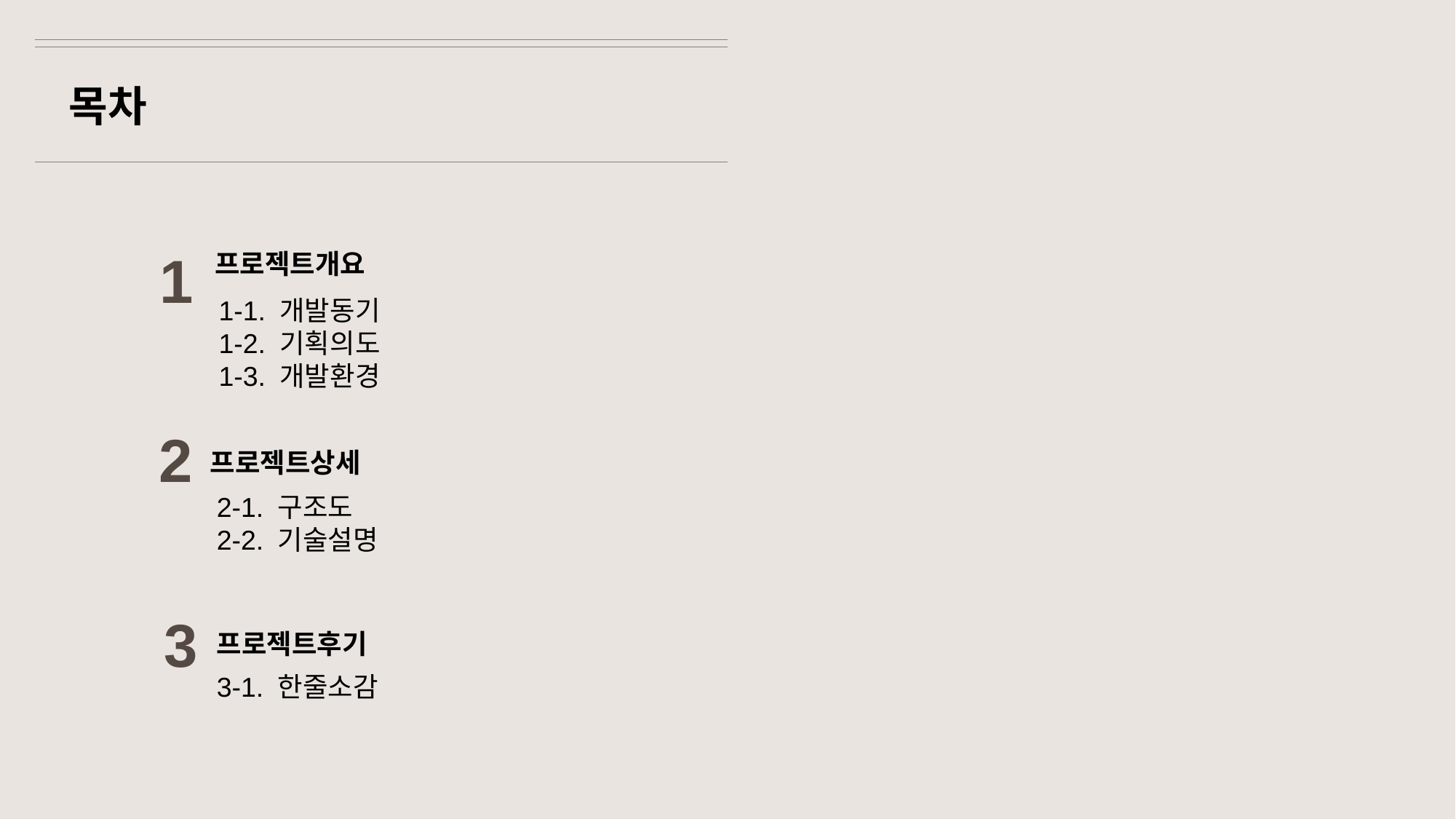

목차
1
프로젝트개요
1-1. 개발동기
1-2. 기획의도
1-3. 개발환경
2
프로젝트상세
2-1. 구조도
2-2. 기술설명
3
프로젝트후기
3-1. 한줄소감